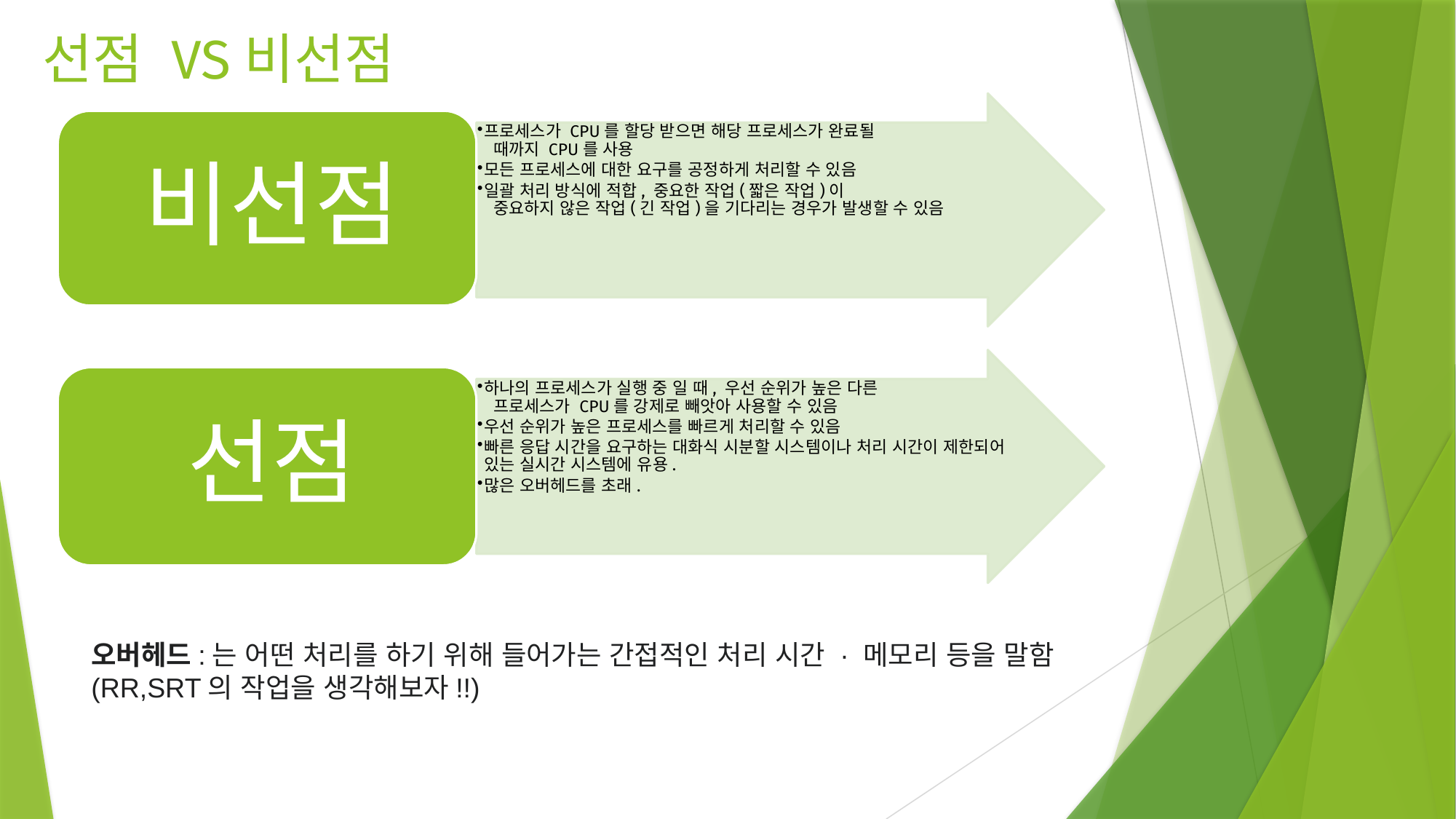

# 선점 VS비선점
프로세스가 CPU를 할당 받으면 해당 프로세스가 완료될
  때까지 CPU를 사용
모든 프로세스에 대한 요구를 공정하게 처리할 수 있음
일괄 처리 방식에 적합, 중요한 작업(짧은 작업)이
  중요하지 않은 작업(긴 작업)을 기다리는 경우가 발생할 수 있음

비선점
하나의 프로세스가 실행 중 일 때, 우선 순위가 높은 다른
  프로세스가 CPU를 강제로 빼앗아 사용할 수 있음
우선 순위가 높은 프로세스를 빠르게 처리할 수 있음
빠른 응답 시간을 요구하는 대화식 시분할 시스템이나 처리 시간이 제한되어 있는 실시간 시스템에 유용.
많은 오버헤드를 초래.
선점
오버헤드:는 어떤 처리를 하기 위해 들어가는 간접적인 처리 시간 · 메모리 등을 말함
(RR,SRT의 작업을 생각해보자!!)